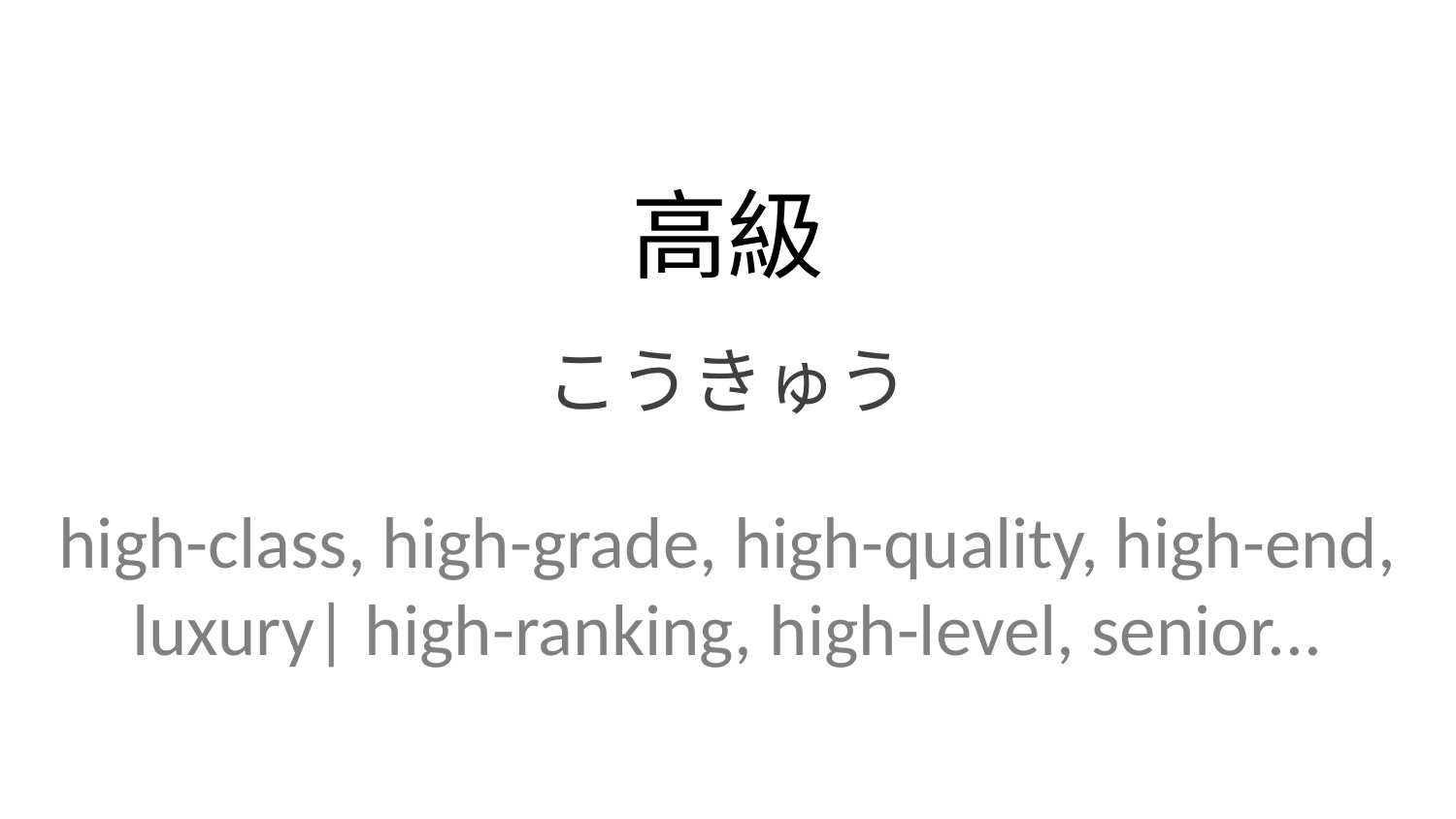

高級

こうきゅう
high-class, high-grade, high-quality, high-end, luxury| high-ranking, high-level, senior...